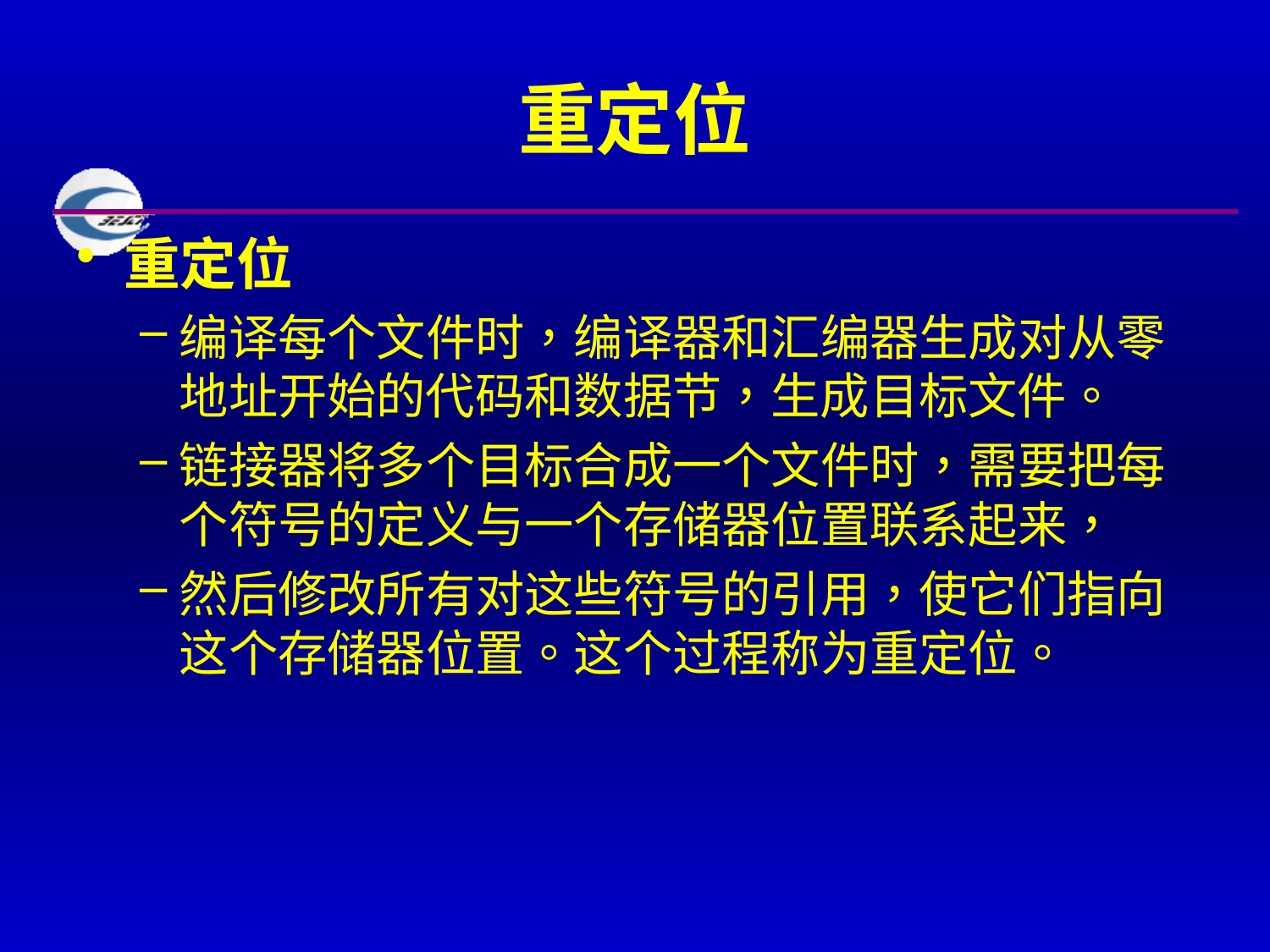

# 重定位
重定位
编译每个文件时，编译器和汇编器生成对从零地址开始的代码和数据节，生成目标文件。
链接器将多个目标合成一个文件时，需要把每个符号的定义与一个存储器位置联系起来，
然后修改所有对这些符号的引用，使它们指向这个存储器位置。这个过程称为重定位。